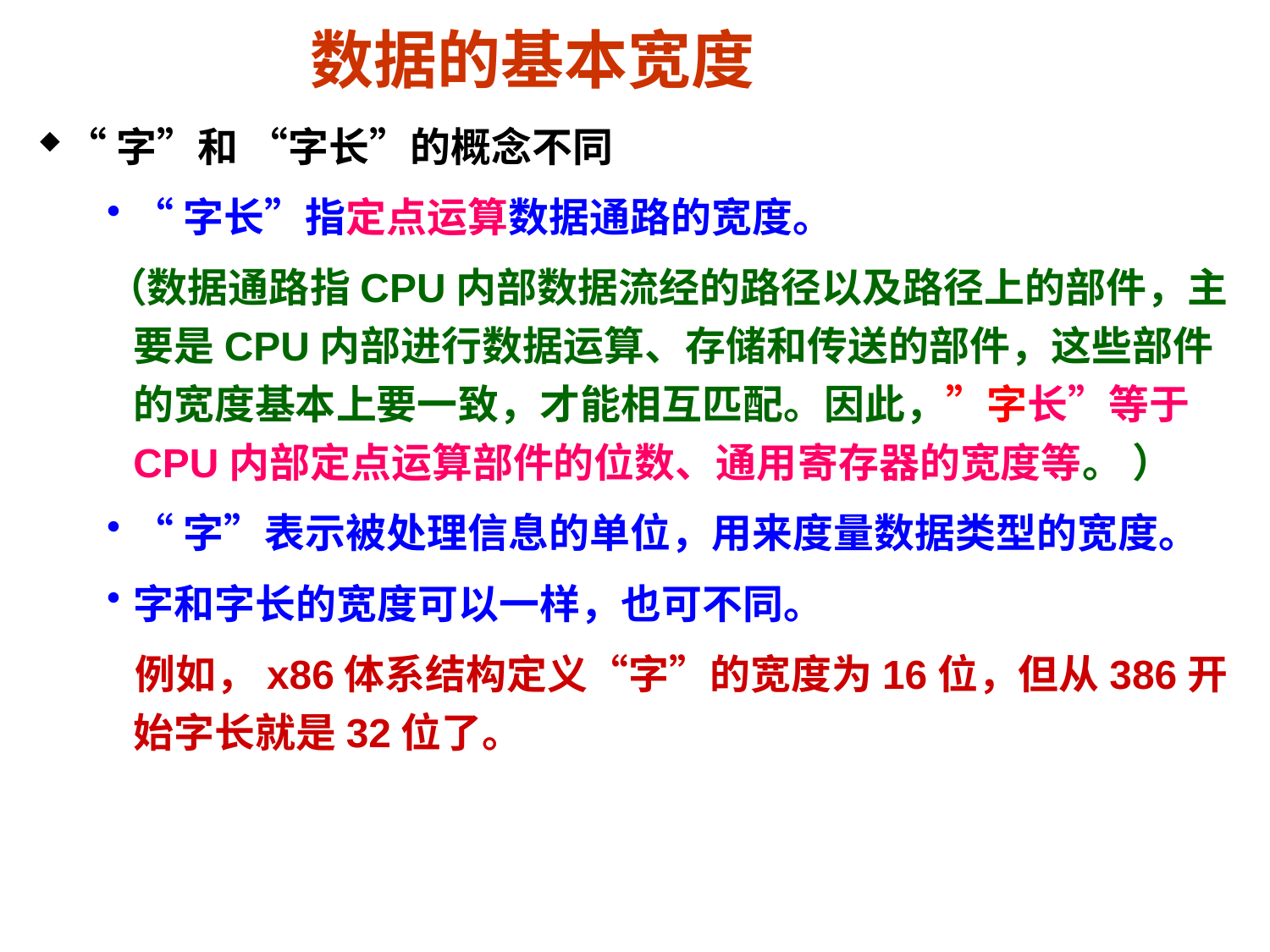

# 数据的基本宽度
“字”和 “字长”的概念不同
“字长”指定点运算数据通路的宽度。
（数据通路指CPU内部数据流经的路径以及路径上的部件，主要是CPU内部进行数据运算、存储和传送的部件，这些部件的宽度基本上要一致，才能相互匹配。因此，”字长”等于CPU内部定点运算部件的位数、通用寄存器的宽度等。 ）
“字”表示被处理信息的单位，用来度量数据类型的宽度。
字和字长的宽度可以一样，也可不同。
  例如，x86体系结构定义“字”的宽度为16位，但从386开始字长就是32位了。